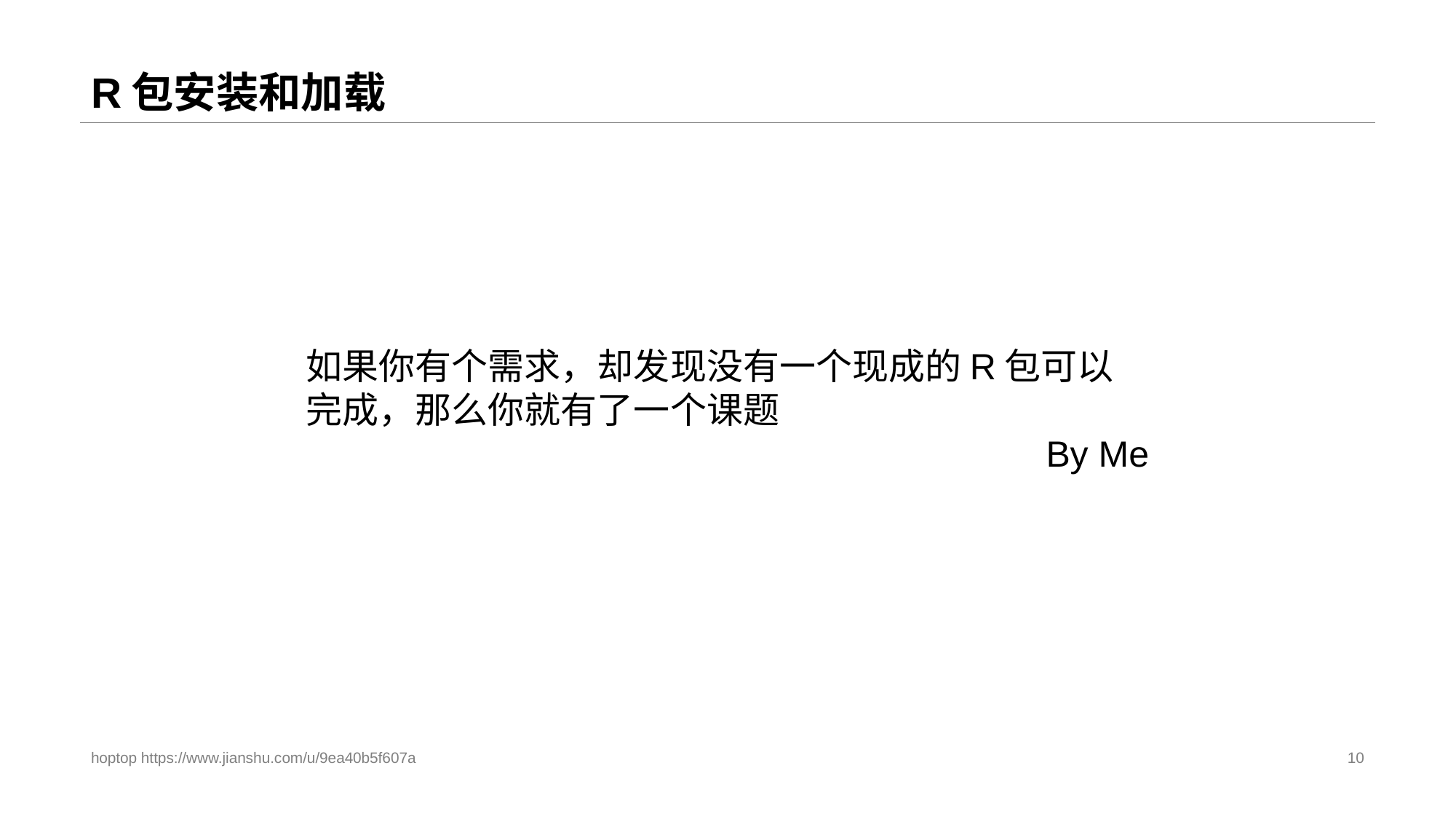

# R包安装和加载
如果你有个需求，却发现没有一个现成的R包可以完成，那么你就有了一个课题
By Me
hoptop https://www.jianshu.com/u/9ea40b5f607a
10